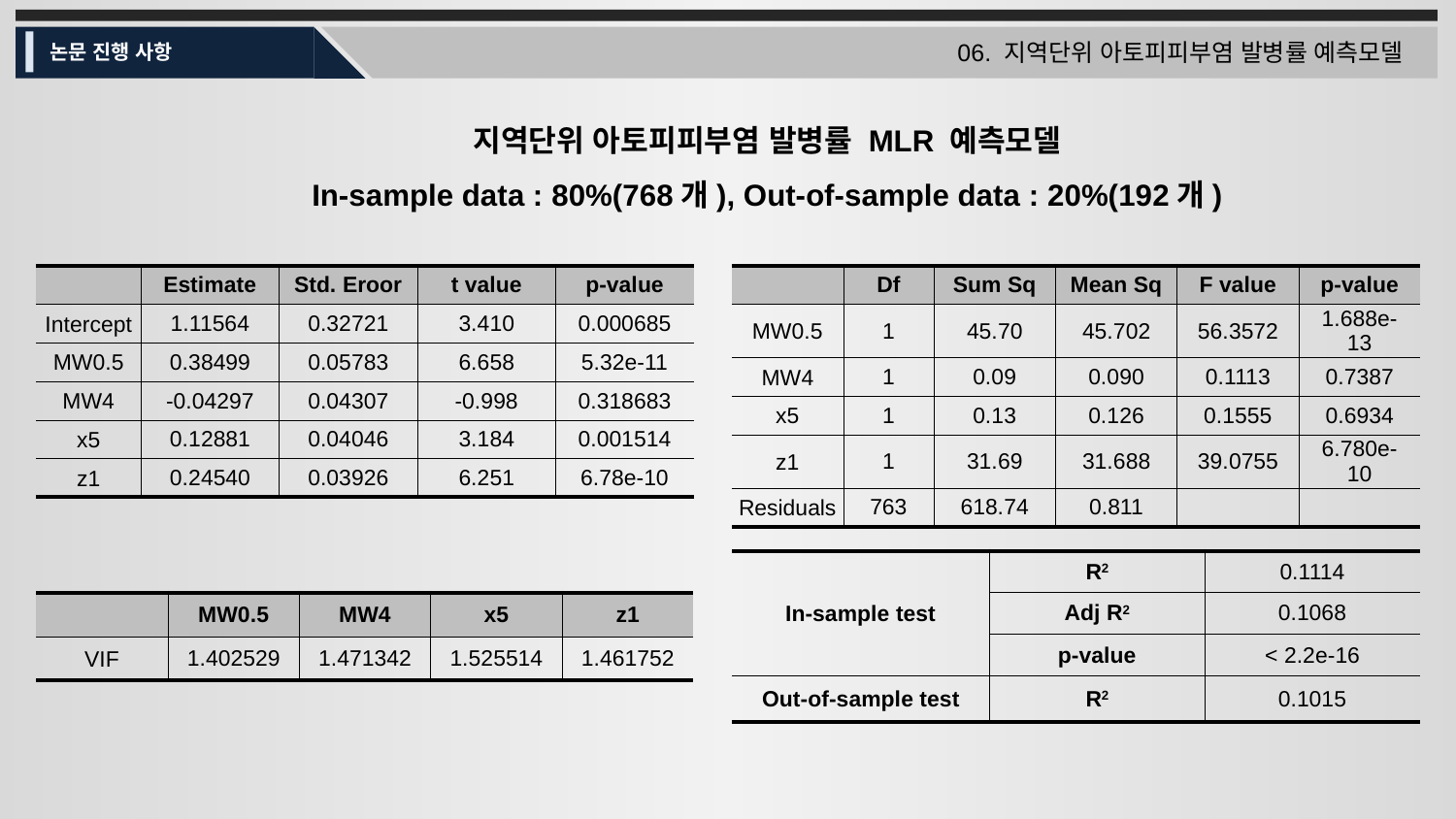

06. 지역단위 아토피피부염 발병률 예측모델

논문 진행 사항
지역단위 아토피피부염 발병률 MLR 예측모델
In-sample data : 80%(768개), Out-of-sample data : 20%(192개)
|  | Estimate | Std. Eroor | t value | p-value |
| --- | --- | --- | --- | --- |
| Intercept | 1.11564 | 0.32721 | 3.410 | 0.000685 |
| MW0.5 | 0.38499 | 0.05783 | 6.658 | 5.32e-11 |
| MW4 | -0.04297 | 0.04307 | -0.998 | 0.318683 |
| x5 | 0.12881 | 0.04046 | 3.184 | 0.001514 |
| z1 | 0.24540 | 0.03926 | 6.251 | 6.78e-10 |
|  | Df | Sum Sq | Mean Sq | F value | p-value |
| --- | --- | --- | --- | --- | --- |
| MW0.5 | 1 | 45.70 | 45.702 | 56.3572 | 1.688e-13 |
| MW4 | 1 | 0.09 | 0.090 | 0.1113 | 0.7387 |
| x5 | 1 | 0.13 | 0.126 | 0.1555 | 0.6934 |
| z1 | 1 | 31.69 | 31.688 | 39.0755 | 6.780e-10 |
| Residuals | 763 | 618.74 | 0.811 |  |  |
| In-sample test | R2 | 0.1114 |
| --- | --- | --- |
|  | Adj R2 | 0.1068 |
|  | p-value | < 2.2e-16 |
| Out-of-sample test | R2 | 0.1015 |
|  | MW0.5 | MW4 | x5 | z1 |
| --- | --- | --- | --- | --- |
| VIF | 1.402529 | 1.471342 | 1.525514 | 1.461752 |